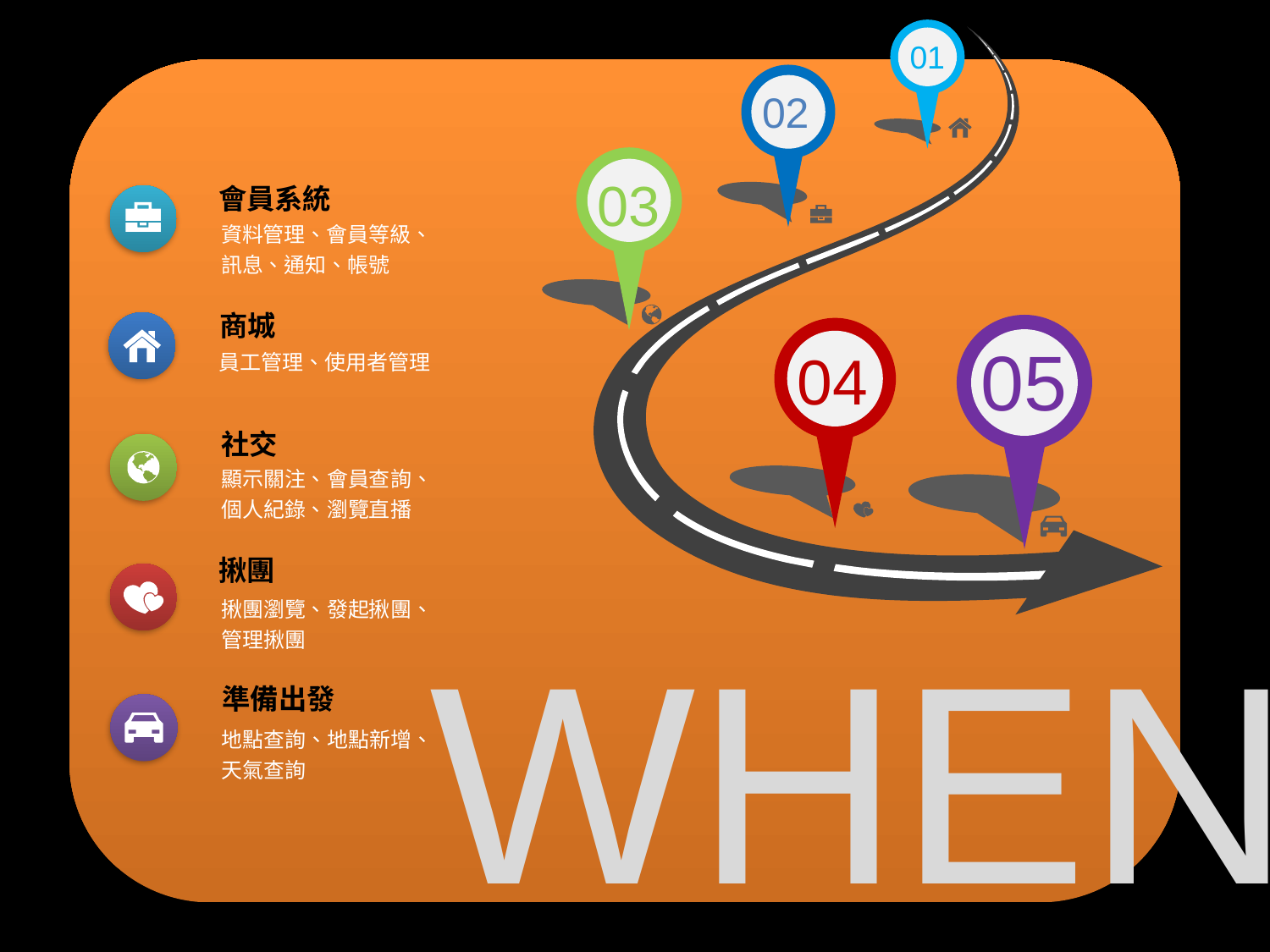

01

02

03

會員系統
資料管理、會員等級、
訊息、通知、帳號

商城
員工管理、使用者管理

05

04

社交
顯示關注、會員查詢、
個人紀錄、瀏覽直播

揪團
揪團瀏覽、發起揪團、
管理揪團

WHEN
準備出發
地點查詢、地點新增、
天氣查詢